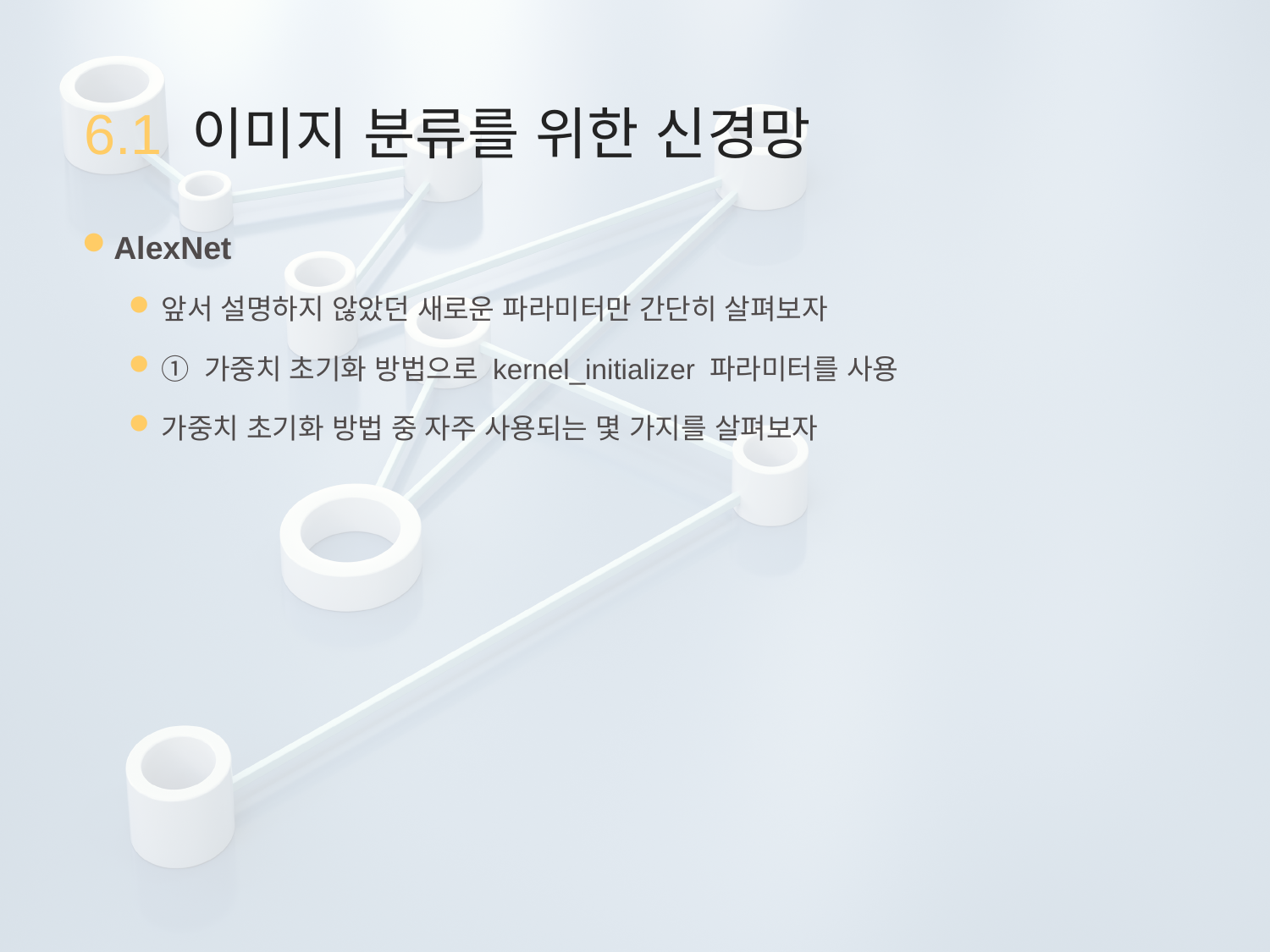

# 6.1 이미지 분류를 위한 신경망
AlexNet
앞서 설명하지 않았던 새로운 파라미터만 간단히 살펴보자
① 가중치 초기화 방법으로 kernel_initializer 파라미터를 사용
가중치 초기화 방법 중 자주 사용되는 몇 가지를 살펴보자